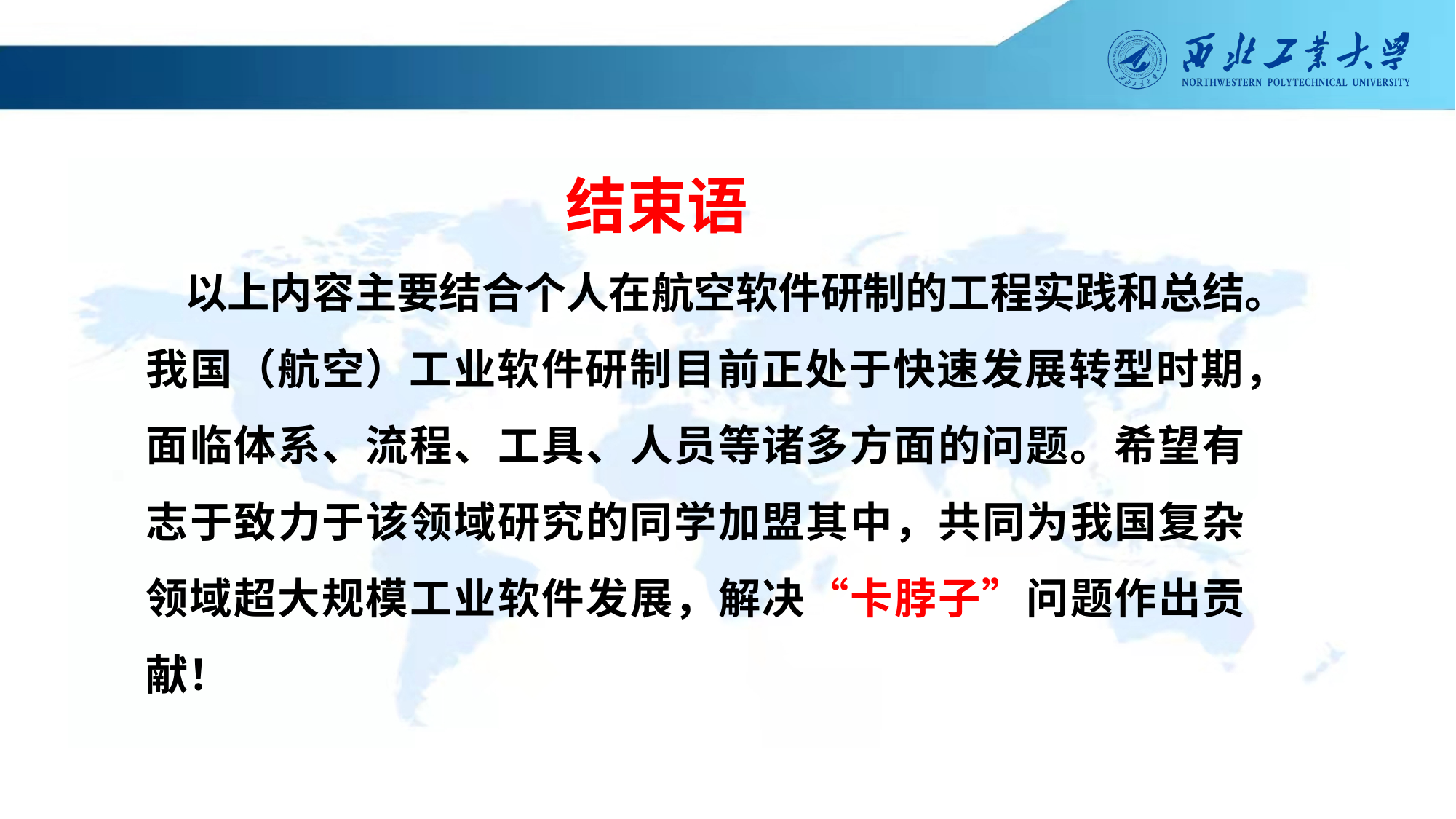

结束语
   以上内容主要结合个人在航空软件研制的工程实践和总结。我国（航空）工业软件研制目前正处于快速发展转型时期，面临体系、流程、工具、人员等诸多方面的问题。希望有志于致力于该领域研究的同学加盟其中，共同为我国复杂领域超大规模工业软件发展，解决“卡脖子”问题作出贡献！